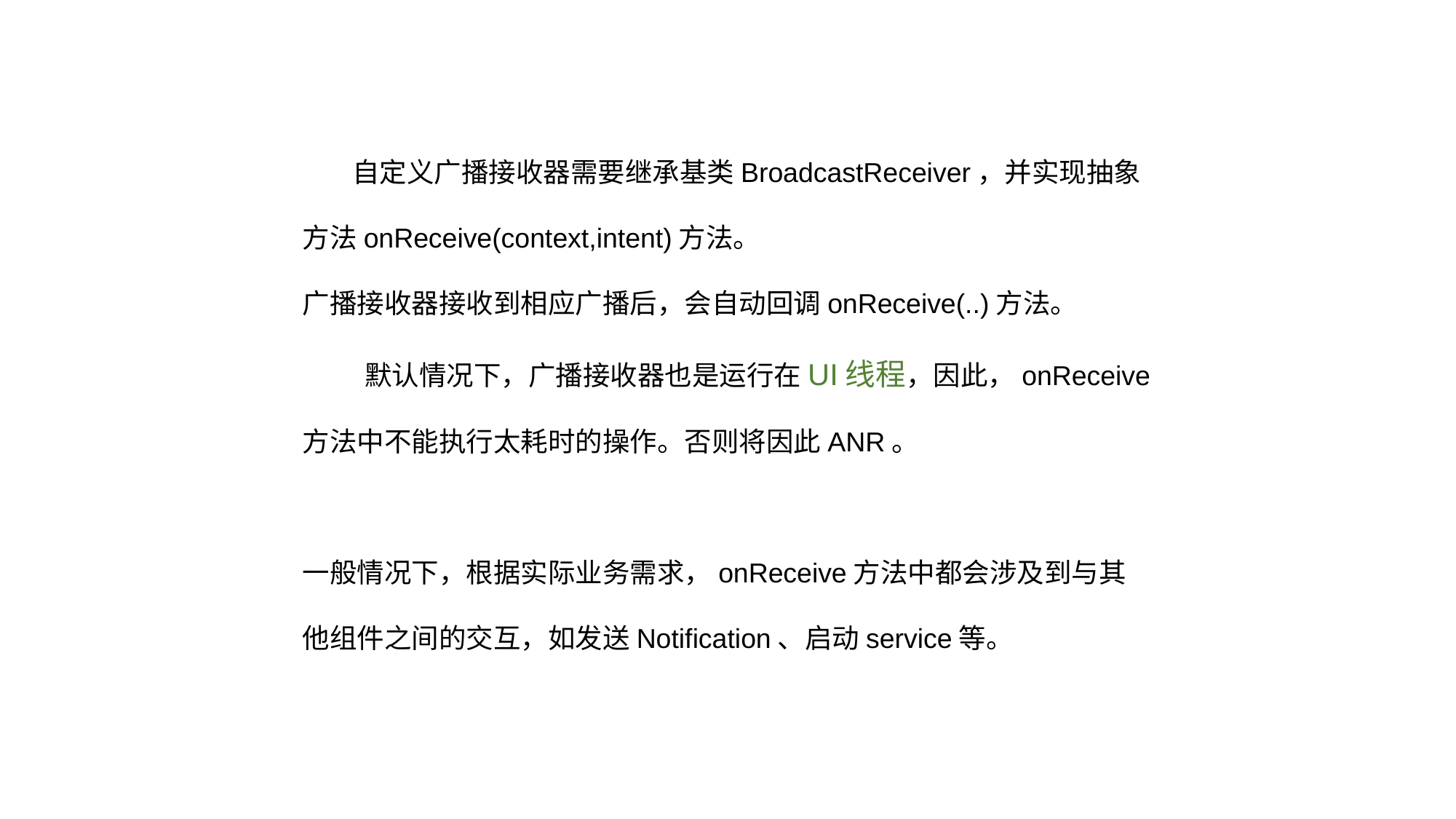

自定义广播接收器需要继承基类BroadcastReceiver，并实现抽象方法onReceive(context,intent)方法。
广播接收器接收到相应广播后，会自动回调onReceive(..)方法。
         默认情况下，广播接收器也是运行在UI线程，因此，onReceive方法中不能执行太耗时的操作。否则将因此ANR。

一般情况下，根据实际业务需求，onReceive方法中都会涉及到与其他组件之间的交互，如发送Notification、启动service等。